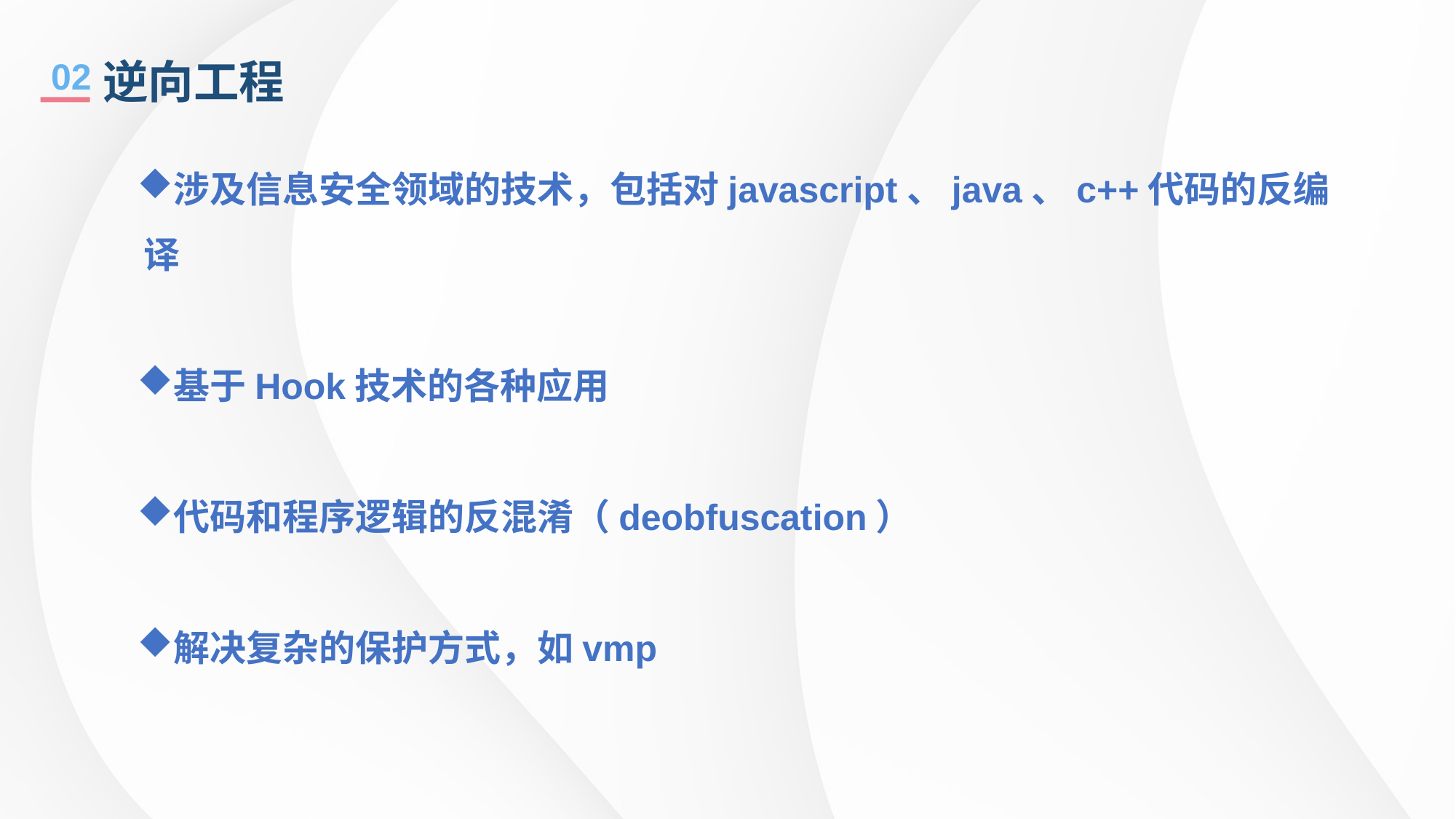

02

逆向工程
涉及信息安全领域的技术，包括对javascript、java、c++代码的反编译

基于Hook技术的各种应用

代码和程序逻辑的反混淆（deobfuscation）

解决复杂的保护方式，如vmp